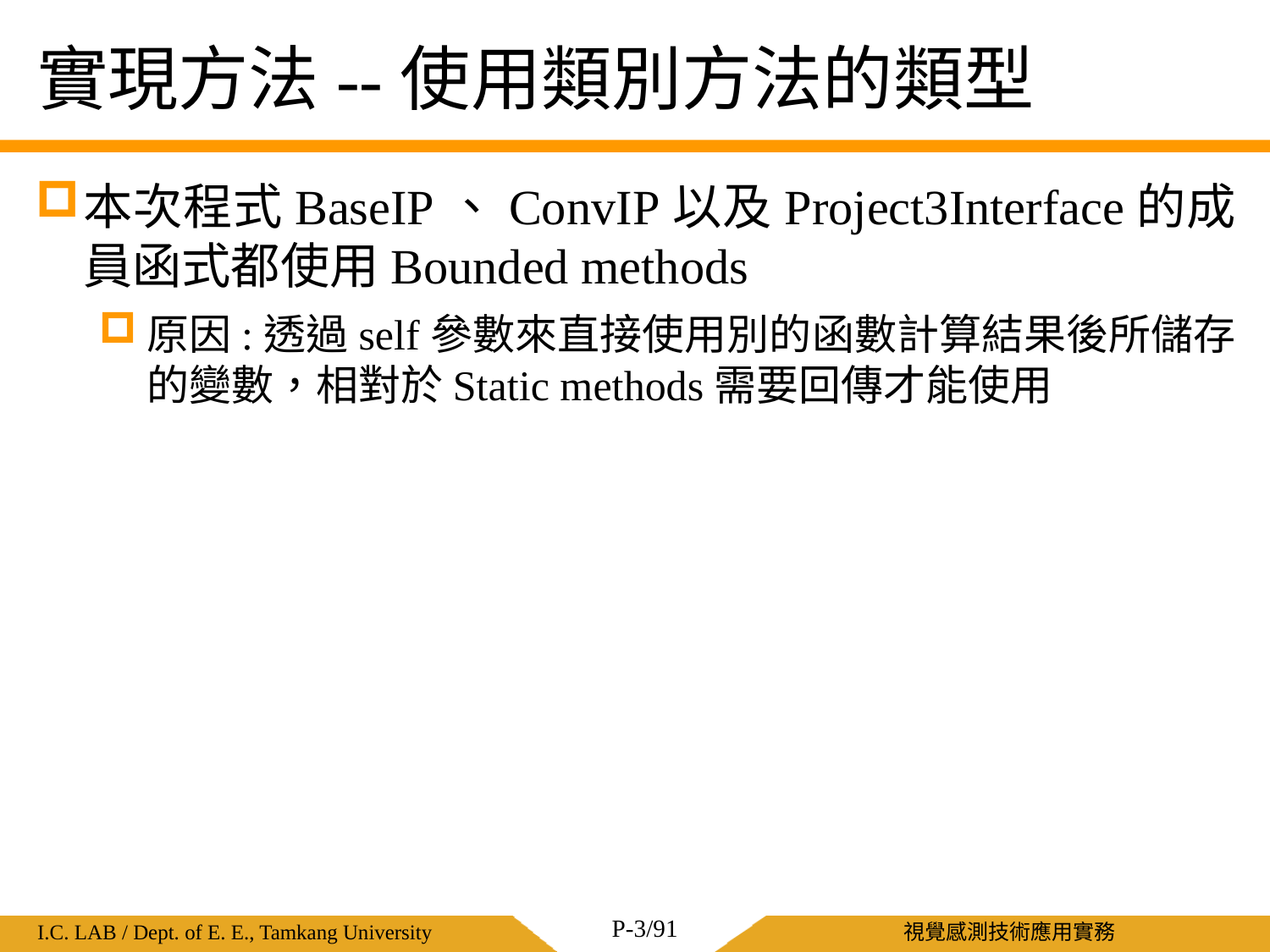

實現方法--使用類別方法的類型
本次程式BaseIP、ConvIP以及Project3Interface的成員函式都使用Bounded methods
原因:透過self參數來直接使用別的函數計算結果後所儲存的變數，相對於Static methods需要回傳才能使用
P-3/91